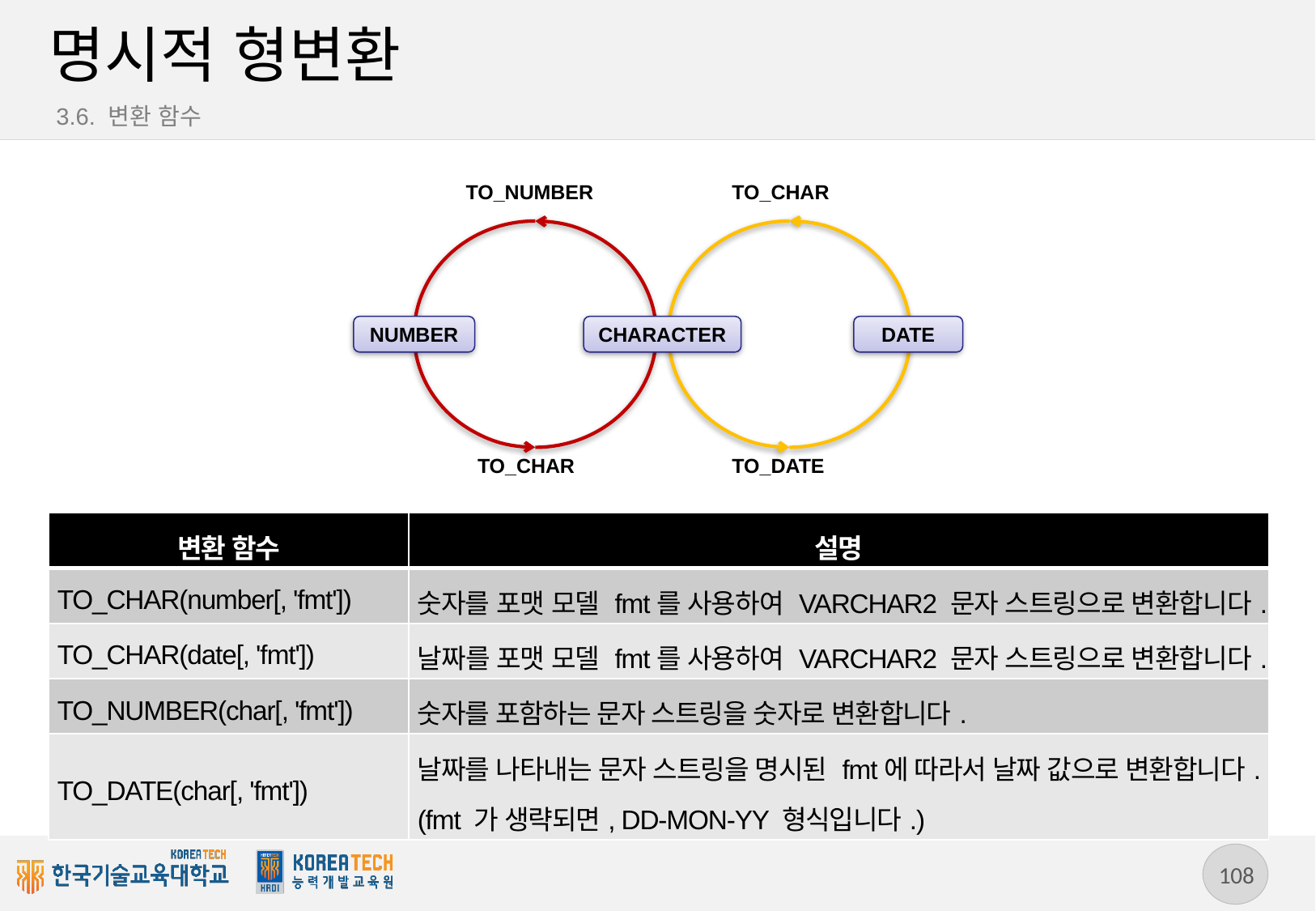

# 명시적 형변환
3.6. 변환 함수
TO_NUMBER
TO_CHAR

NUMBER
CHARACTER
DATE
TO_CHAR
TO_DATE
| 변환 함수 | 설명 |
| --- | --- |
| TO\_CHAR(number[, 'fmt']) | 숫자를 포맷 모델 fmt를 사용하여 VARCHAR2 문자 스트링으로 변환합니다. |
| TO\_CHAR(date[, 'fmt']) | 날짜를 포맷 모델 fmt를 사용하여 VARCHAR2 문자 스트링으로 변환합니다. |
| TO\_NUMBER(char[, 'fmt']) | 숫자를 포함하는 문자 스트링을 숫자로 변환합니다. |
| TO\_DATE(char[, 'fmt']) | 날짜를 나타내는 문자 스트링을 명시된 fmt에 따라서 날짜 값으로 변환합니다.(fmt 가 생략되면, DD-MON-YY 형식입니다.) |